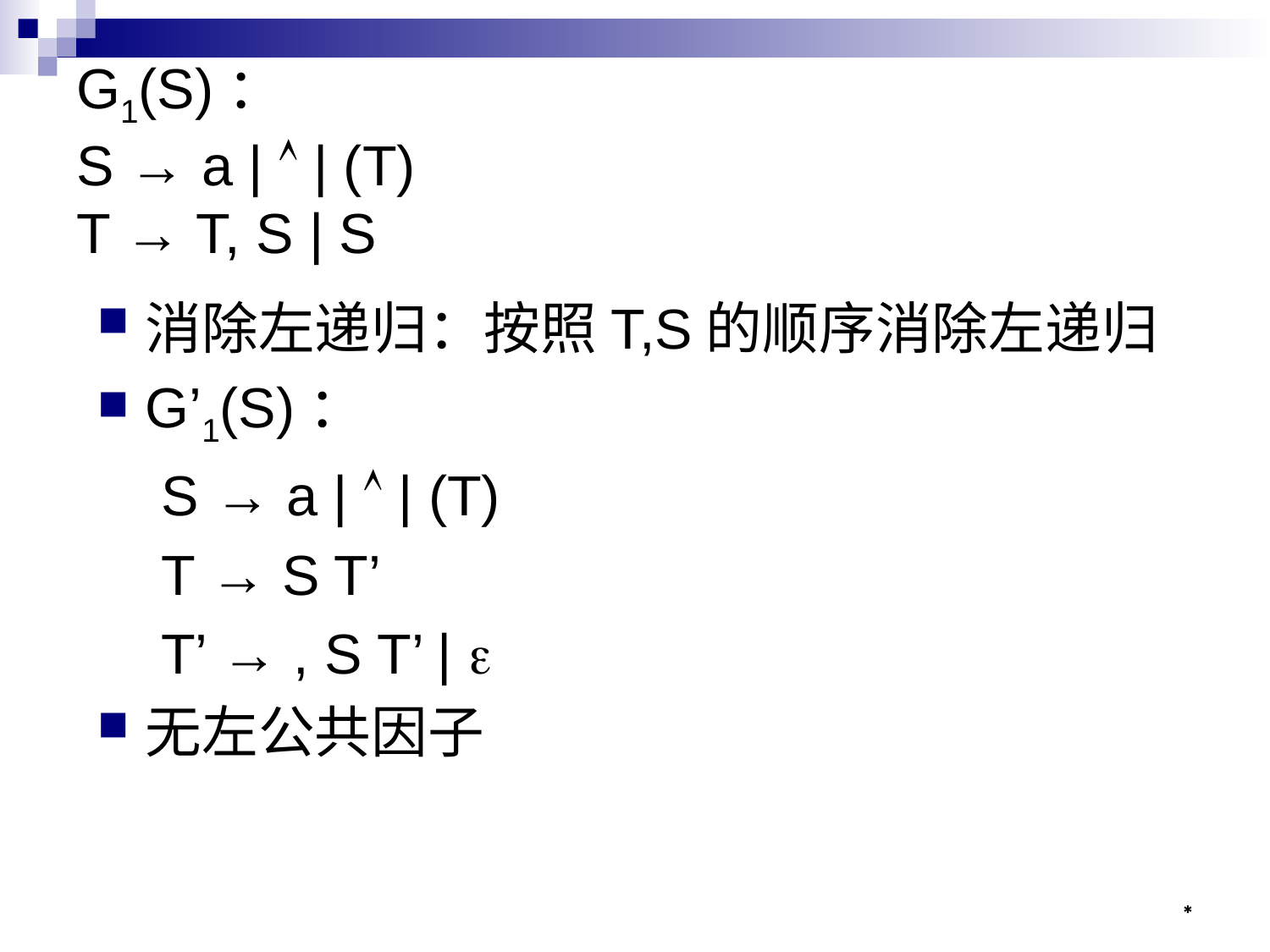

# G1(S)： S → a | ∧ | (T) T → T, S | S
消除左递归：按照T,S的顺序消除左递归
G’1(S)：
S → a | ∧ | (T)
T → S T’
T’ → , S T’ | ε
无左公共因子
*